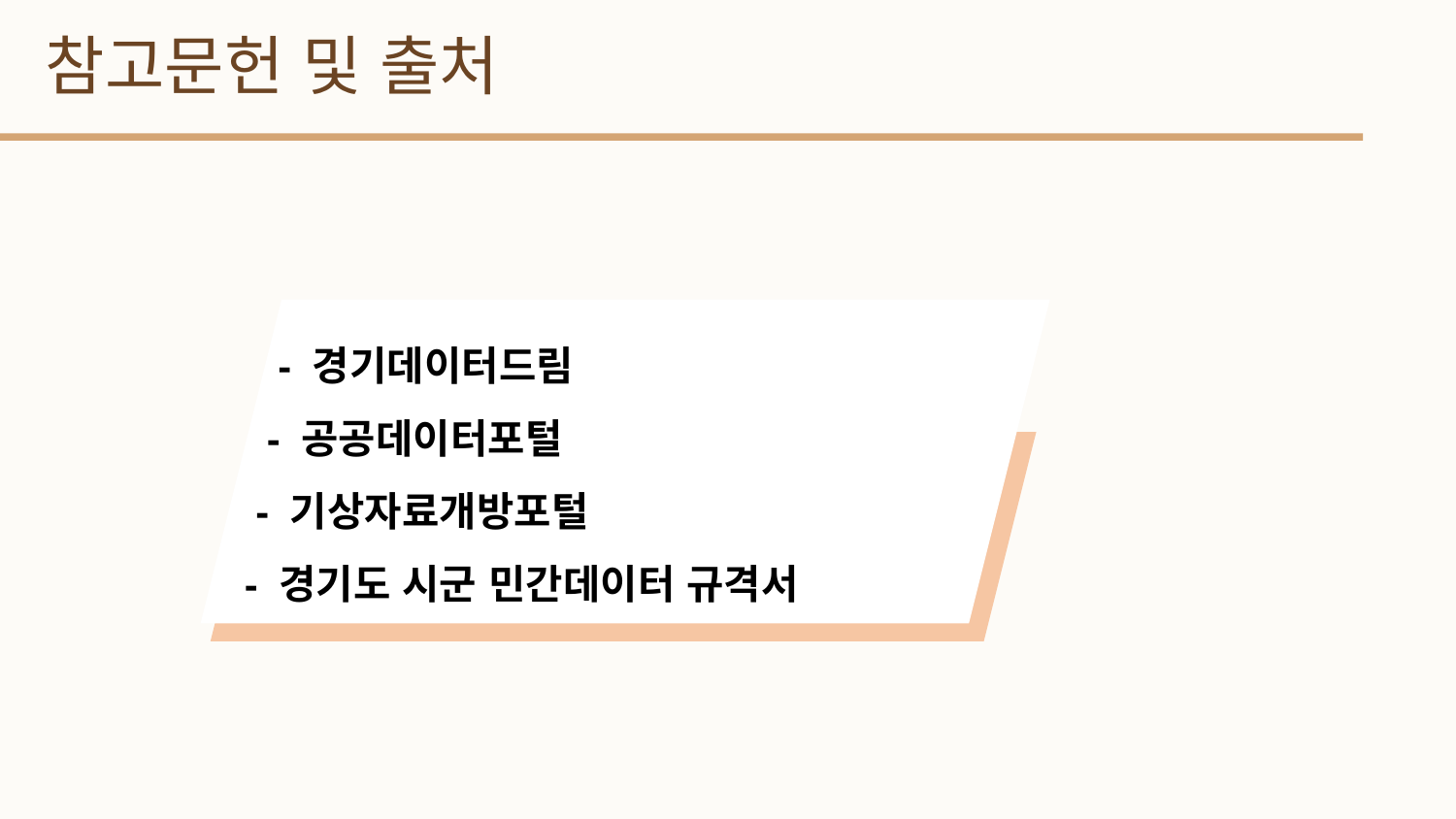

참고문헌 및 출처

   - 경기데이터드림
  - 공공데이터포털
 - 기상자료개방포털
- 경기도 시군 민간데이터 규격서